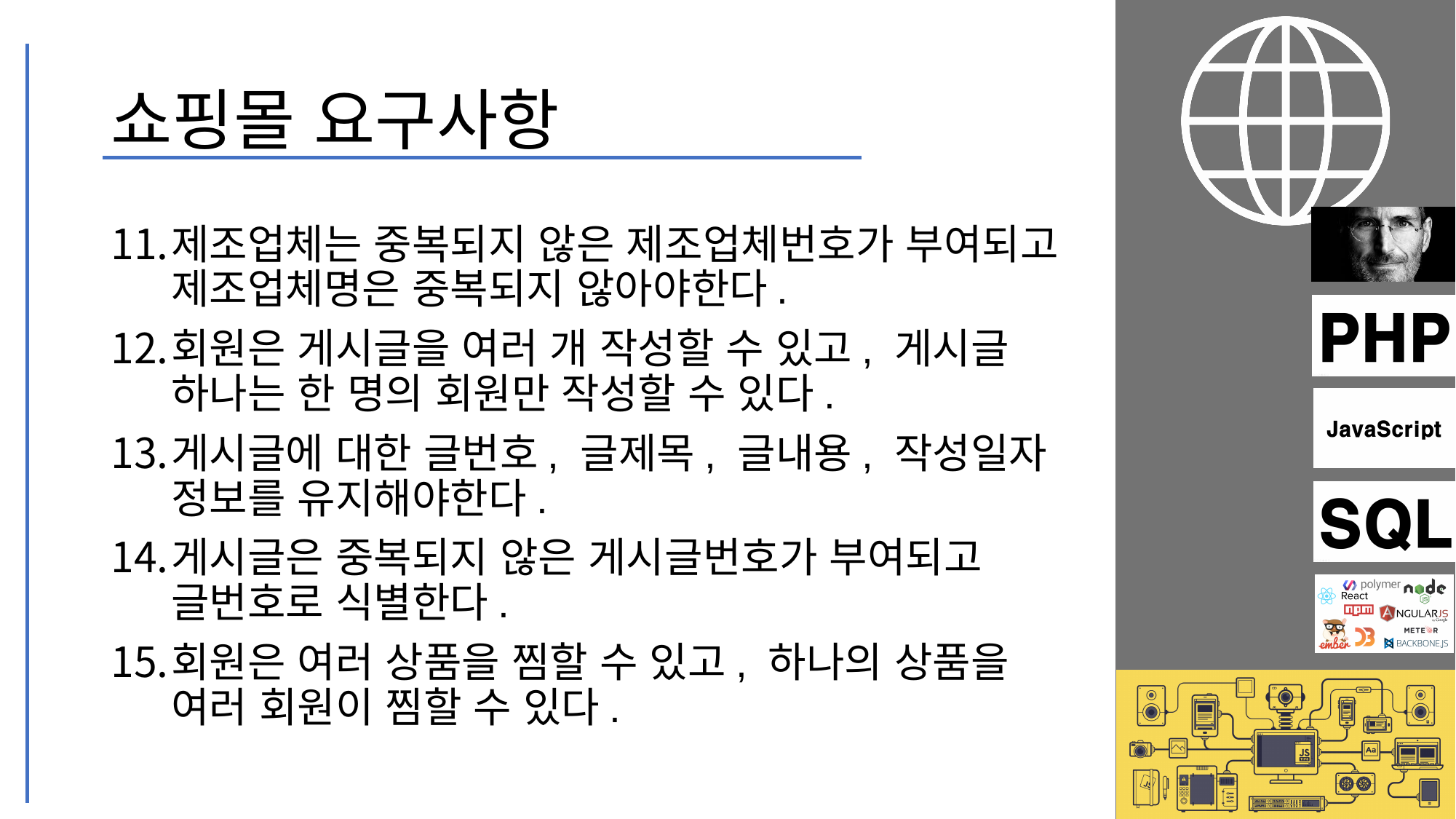

# 쇼핑몰 요구사항
제조업체는 중복되지 않은 제조업체번호가 부여되고 제조업체명은 중복되지 않아야한다.
회원은 게시글을 여러 개 작성할 수 있고, 게시글 하나는 한 명의 회원만 작성할 수 있다.
게시글에 대한 글번호, 글제목, 글내용, 작성일자 정보를 유지해야한다.
게시글은 중복되지 않은 게시글번호가 부여되고 글번호로 식별한다.
회원은 여러 상품을 찜할 수 있고, 하나의 상품을 여러 회원이 찜할 수 있다.